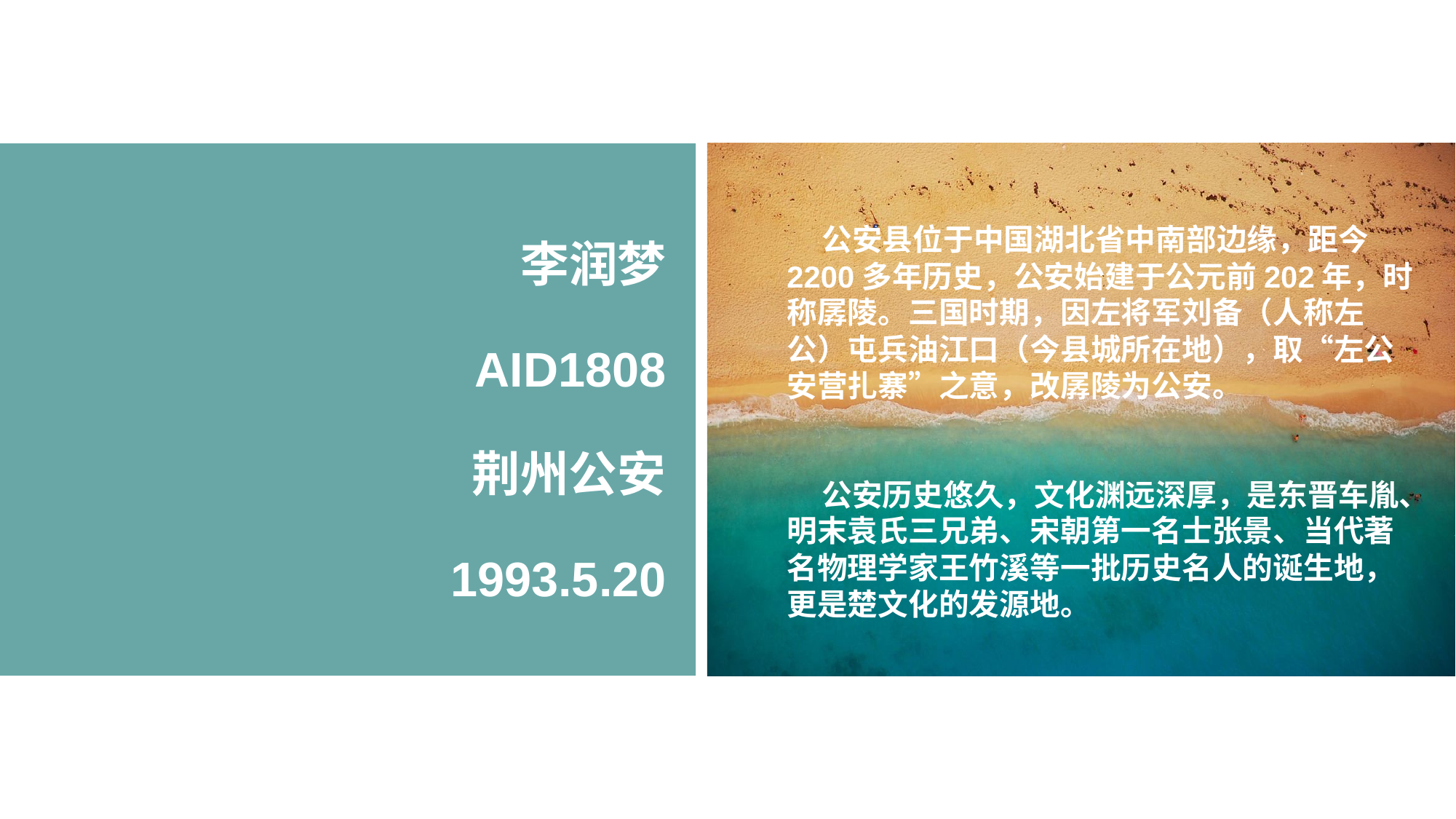

# 李润梦 AID1808 荆州公安 1993.5.20
    公安县位于中国湖北省中南部边缘，距今2200多年历史，公安始建于公元前202年，时称孱陵。三国时期，因左将军刘备（人称左公）屯兵油江口（今县城所在地），取“左公安营扎寨”之意，改孱陵为公安。

    公安历史悠久，文化渊远深厚，是东晋车胤、明末袁氏三兄弟、宋朝第一名士张景、当代著名物理学家王竹溪等一批历史名人的诞生地，更是楚文化的发源地。